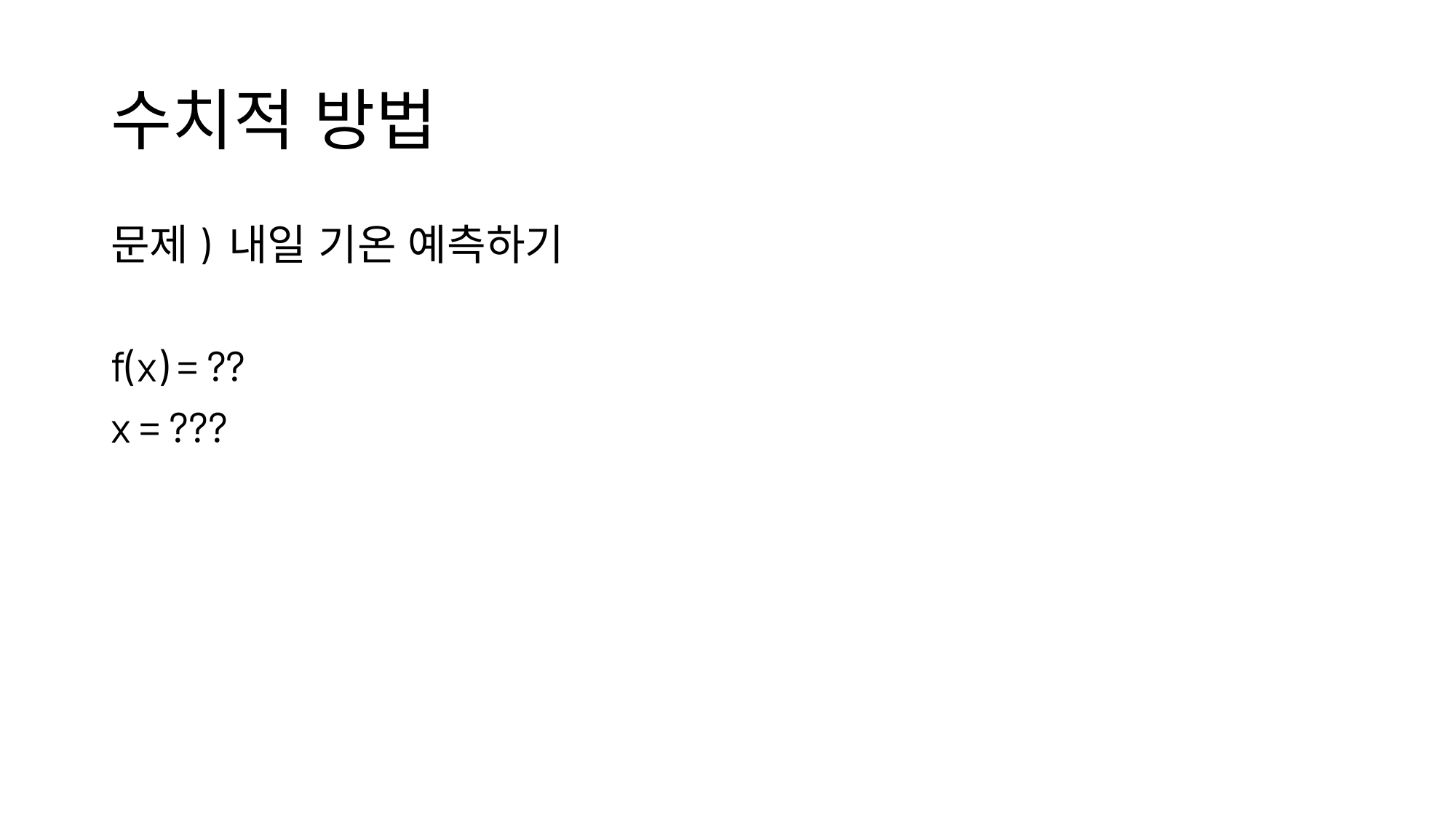

# 수치적 방법
문제) 내일 기온 예측하기

f(x) = ??
x = ???